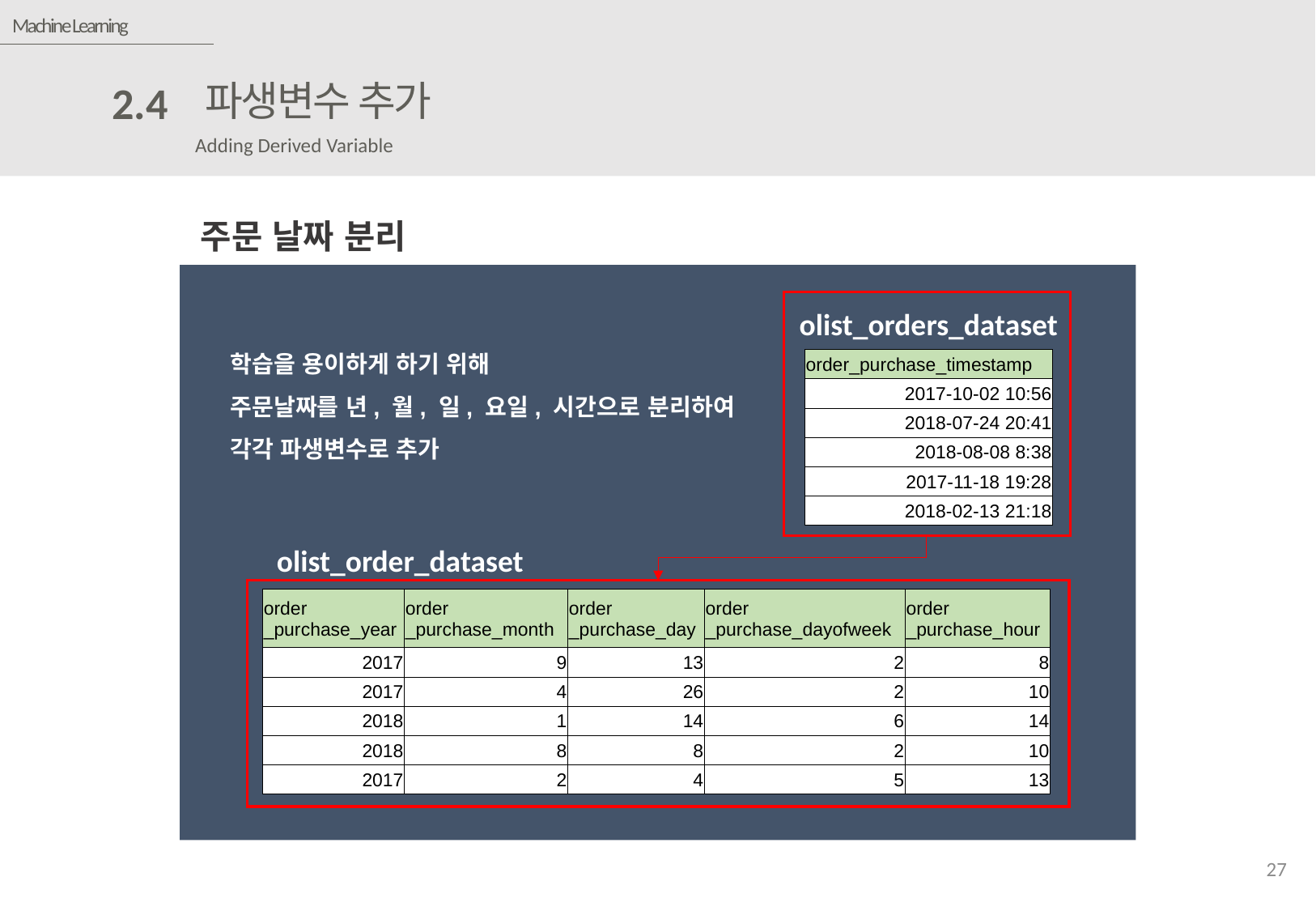

Machine Learning
파생변수 추가
2.4
Adding Derived Variable
주문 날짜 분리

김주성

olist_orders_dataset
학습을 용이하게 하기 위해
주문날짜를 년, 월, 일, 요일, 시간으로 분리하여
각각 파생변수로 추가
| order\_purchase\_timestamp |
| --- |
| 2017-10-02 10:56 |
| 2018-07-24 20:41 |
| 2018-08-08 8:38 |
| 2017-11-18 19:28 |
| 2018-02-13 21:18 |
olist_order_dataset

| order \_purchase\_year | order \_purchase\_month | order \_purchase\_day | order \_purchase\_dayofweek | order \_purchase\_hour |
| --- | --- | --- | --- | --- |
| 2017 | 9 | 13 | 2 | 8 |
| 2017 | 4 | 26 | 2 | 10 |
| 2018 | 1 | 14 | 6 | 14 |
| 2018 | 8 | 8 | 2 | 10 |
| 2017 | 2 | 4 | 5 | 13 |
27